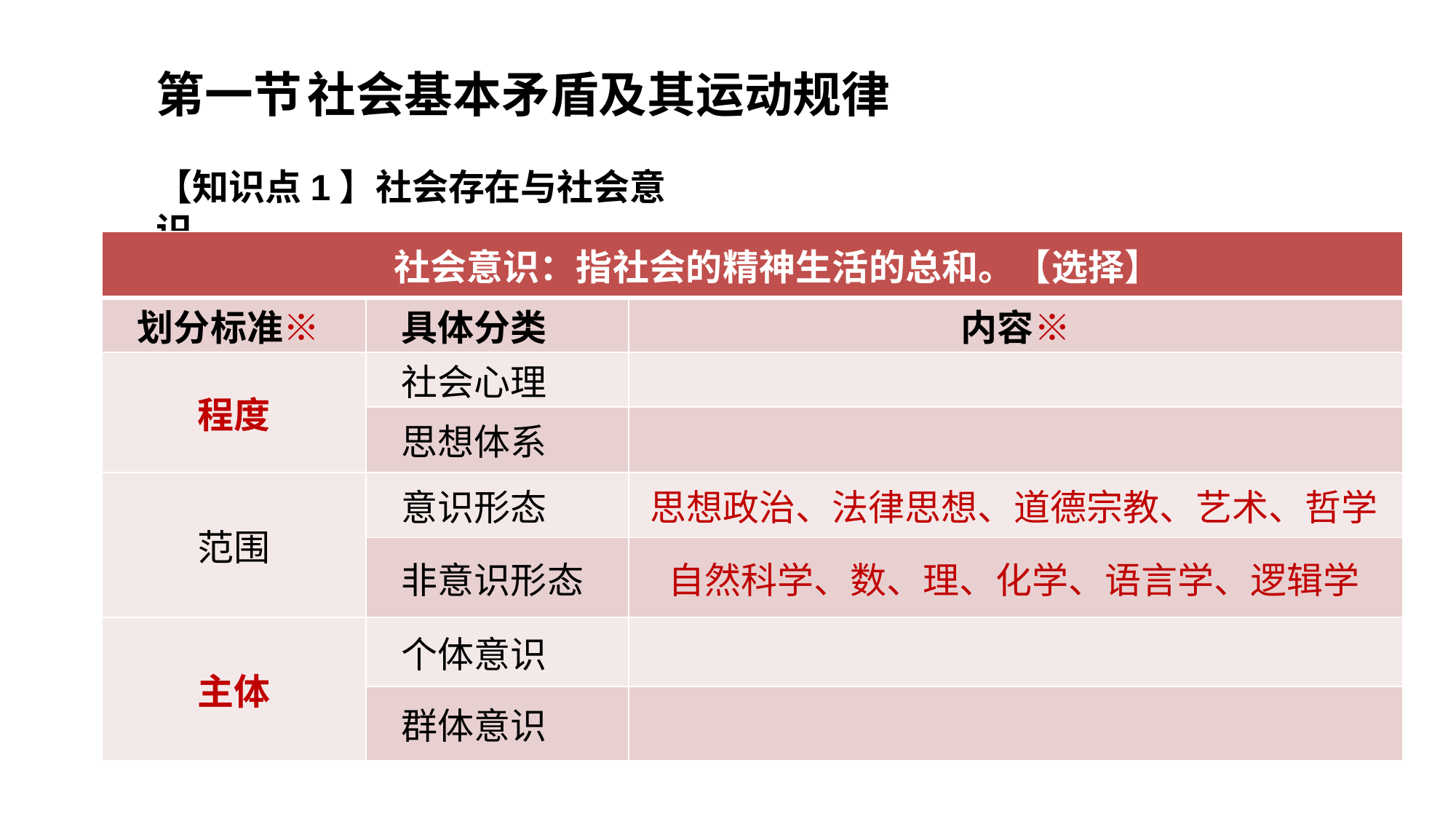

第一节	社会基本矛盾及其运动规律
【知识点1】社会存在与社会意识
| 社会意识：指社会的精神生活的总和。【选择】 |  |  |
| --- | --- | --- |
| 划分标准※ | 具体分类 | 内容※ |
| 程度 | 社会心理 |  |
|  | 思想体系 |  |
| 范围 | 意识形态 | 思想政治、法律思想、道德宗教、艺术、哲学 |
|  | 非意识形态 | 自然科学、数、理、化学、语言学、逻辑学 |
| 主体 | 个体意识 |  |
|  | 群体意识 |  |